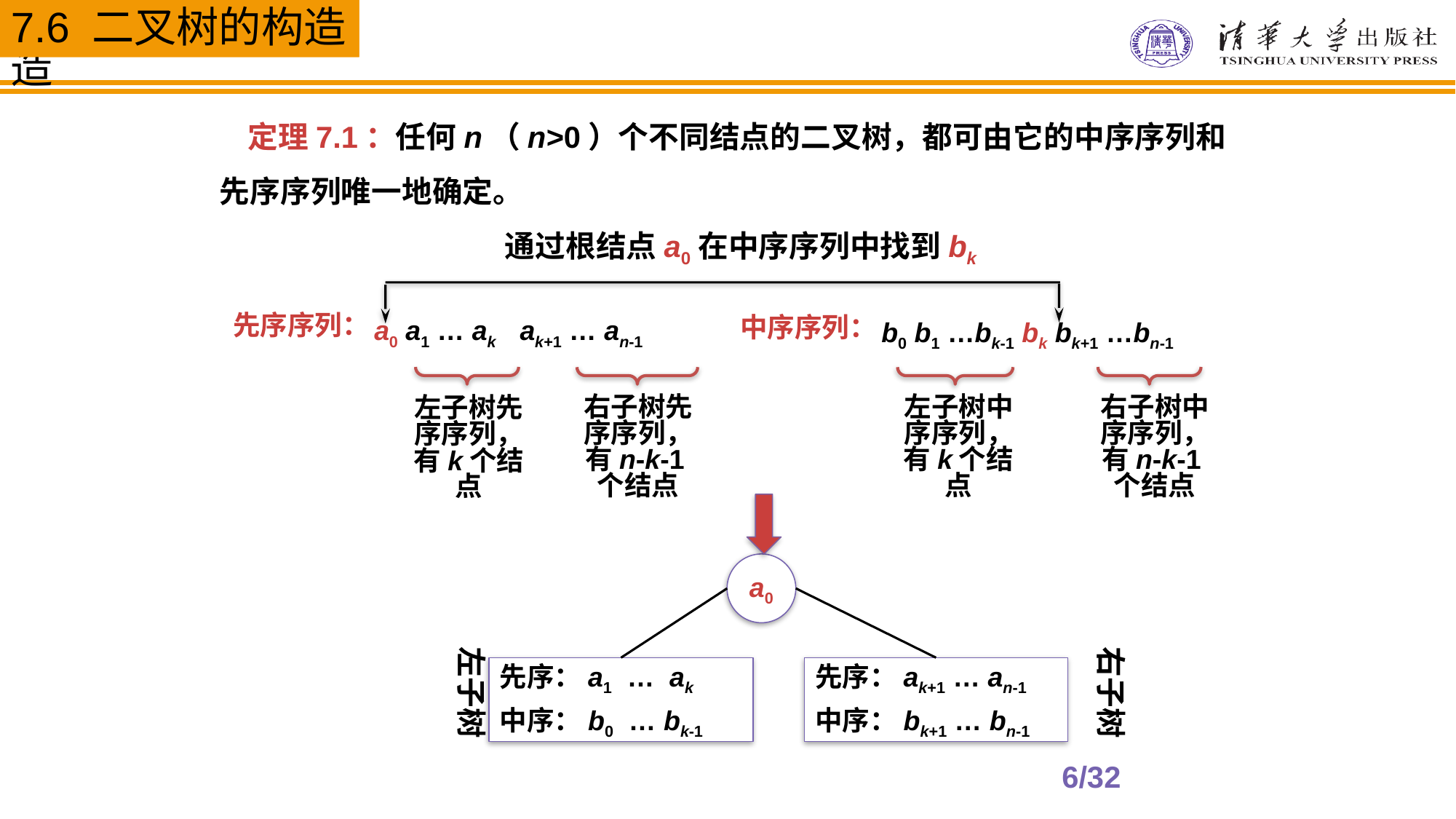

7.6 二叉树的构造
   定理7.1：任何n（n>0）个不同结点的二叉树，都可由它的中序序列和先序序列唯一地确定。
通过根结点a0在中序序列中找到bk

先序序列：
a0 a1 … ak    ak+1 … an-1
中序序列：
b0 b1 …bk-1 bk bk+1 …bn-1

左子树先序序列，有k个结点

右子树中序序列，有n-k-1个结点

右子树先序序列，有n-k-1个结点

左子树中序序列，有k个结点

a0
左子树
右子树
先序：a1  …  ak
中序：b0  … bk-1
先序：ak+1 … an-1
中序：bk+1 … bn-1
6/32